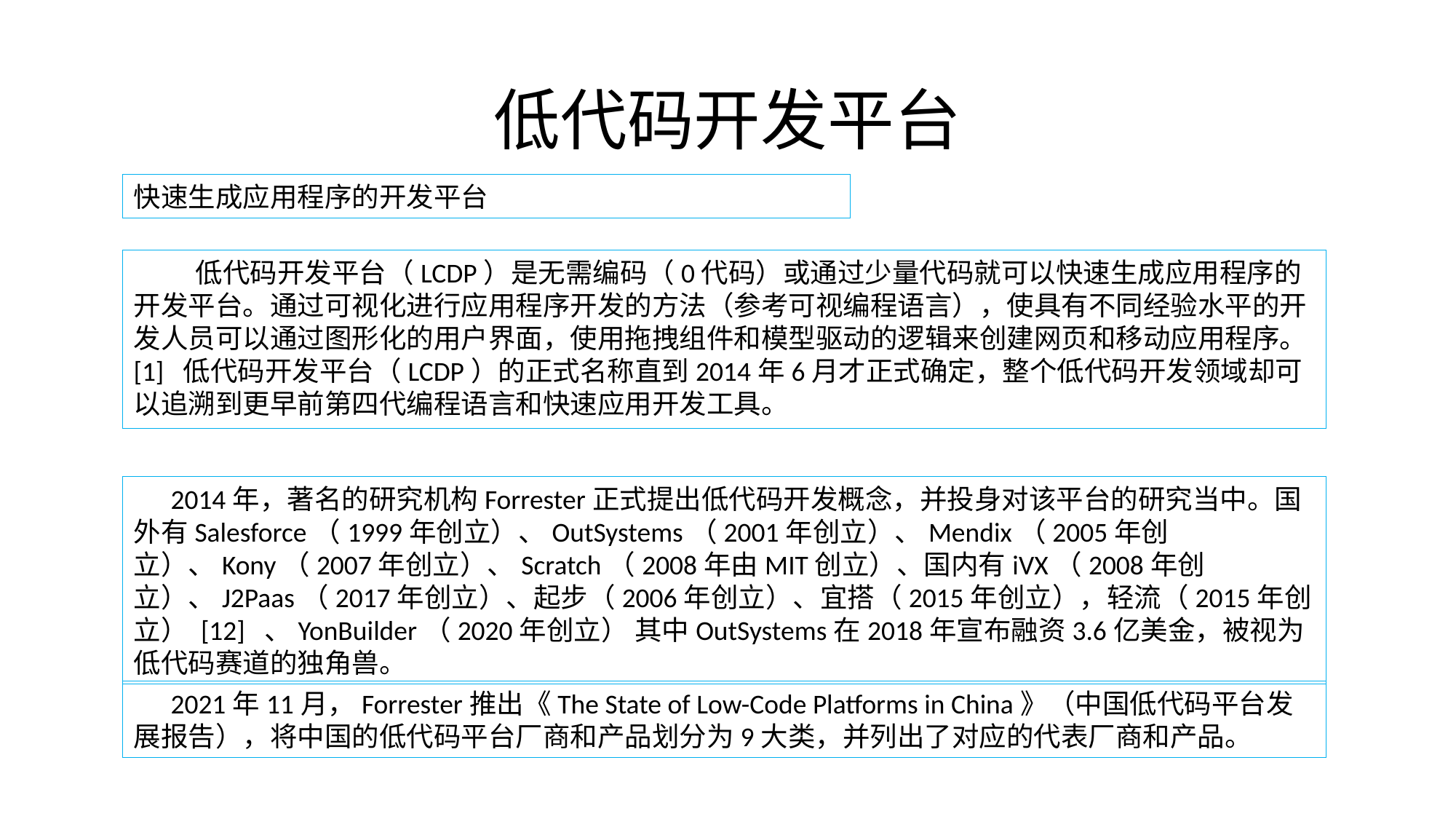

# 低代码开发平台
快速生成应用程序的开发平台
         低代码开发平台（LCDP）是无需编码（0代码）或通过少量代码就可以快速生成应用程序的开发平台。通过可视化进行应用程序开发的方法（参考可视编程语言），使具有不同经验水平的开发人员可以通过图形化的用户界面，使用拖拽组件和模型驱动的逻辑来创建网页和移动应用程序。 [1]  低代码开发平台（LCDP）的正式名称直到2014年6月才正式确定，整个低代码开发领域却可以追溯到更早前第四代编程语言和快速应用开发工具。
      2014年，著名的研究机构Forrester正式提出低代码开发概念，并投身对该平台的研究当中。国外有Salesforce（1999年创立）、OutSystems（2001年创立）、Mendix（2005年创立）、Kony（2007年创立）、Scratch（2008年由MIT创立）、国内有iVX（2008年创立）、J2Paas（2017年创立）、起步（2006年创立）、宜搭（2015年创立），轻流（2015年创立） [12]  、YonBuilder（2020年创立） 其中OutSystems在2018年宣布融资3.6亿美金，被视为低代码赛道的独角兽。
      2021年11月，Forrester推出《The State of Low-Code Platforms in China》（中国低代码平台发展报告），将中国的低代码平台厂商和产品划分为9大类，并列出了对应的代表厂商和产品。